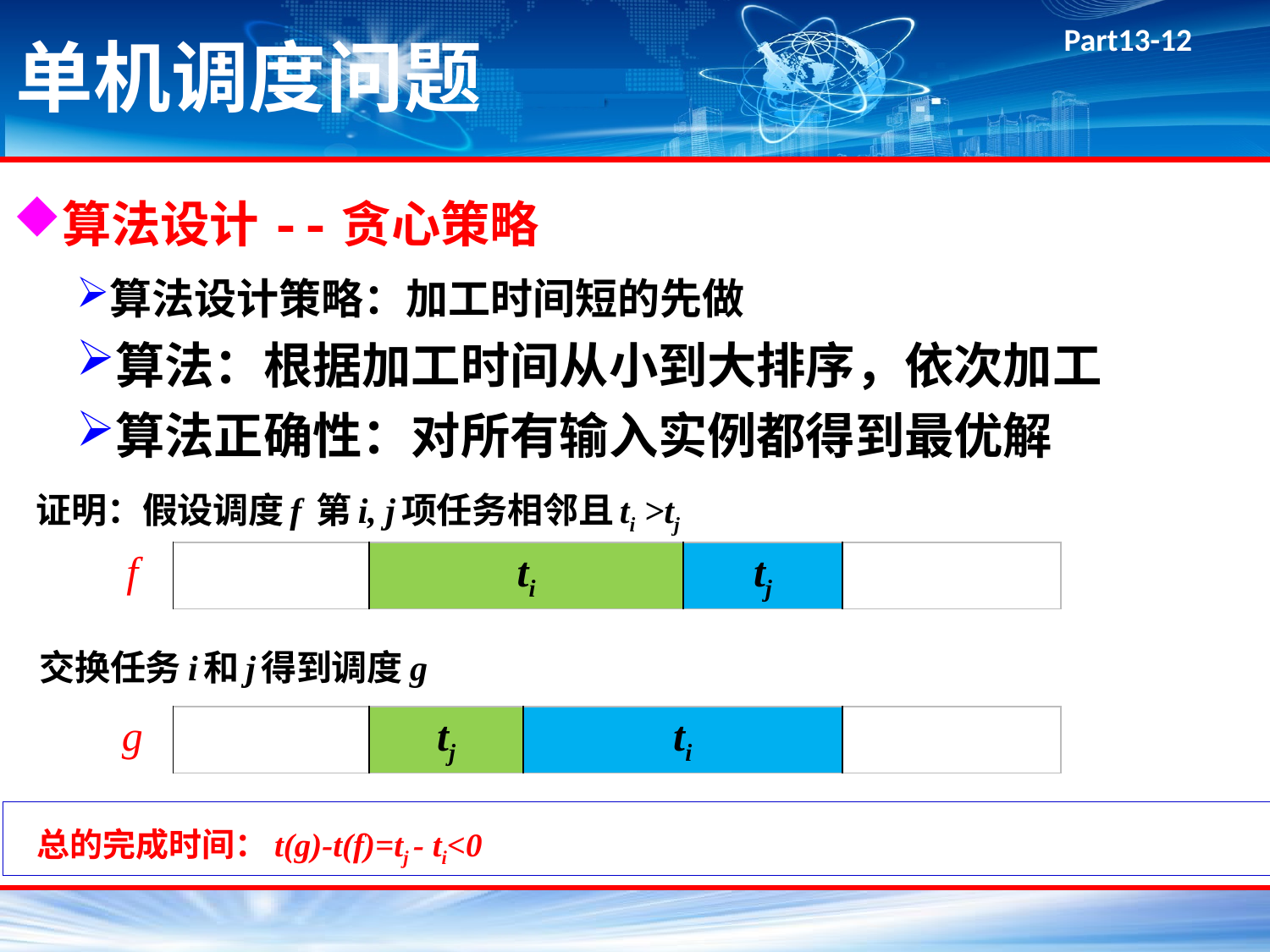

# 单机调度问题
算法设计--贪心策略
算法设计策略：加工时间短的先做
算法：根据加工时间从小到大排序，依次加工
算法正确性：对所有输入实例都得到最优解
  证明：假设调度f 第i, j项任务相邻且ti >tj
| f |  | ti | tj |  |
| --- | --- | --- | --- | --- |
  交换任务i和j得到调度g
| g |  | tj | ti |  |
| --- | --- | --- | --- | --- |
  总的完成时间：t(g)-t(f)=tj - ti<0